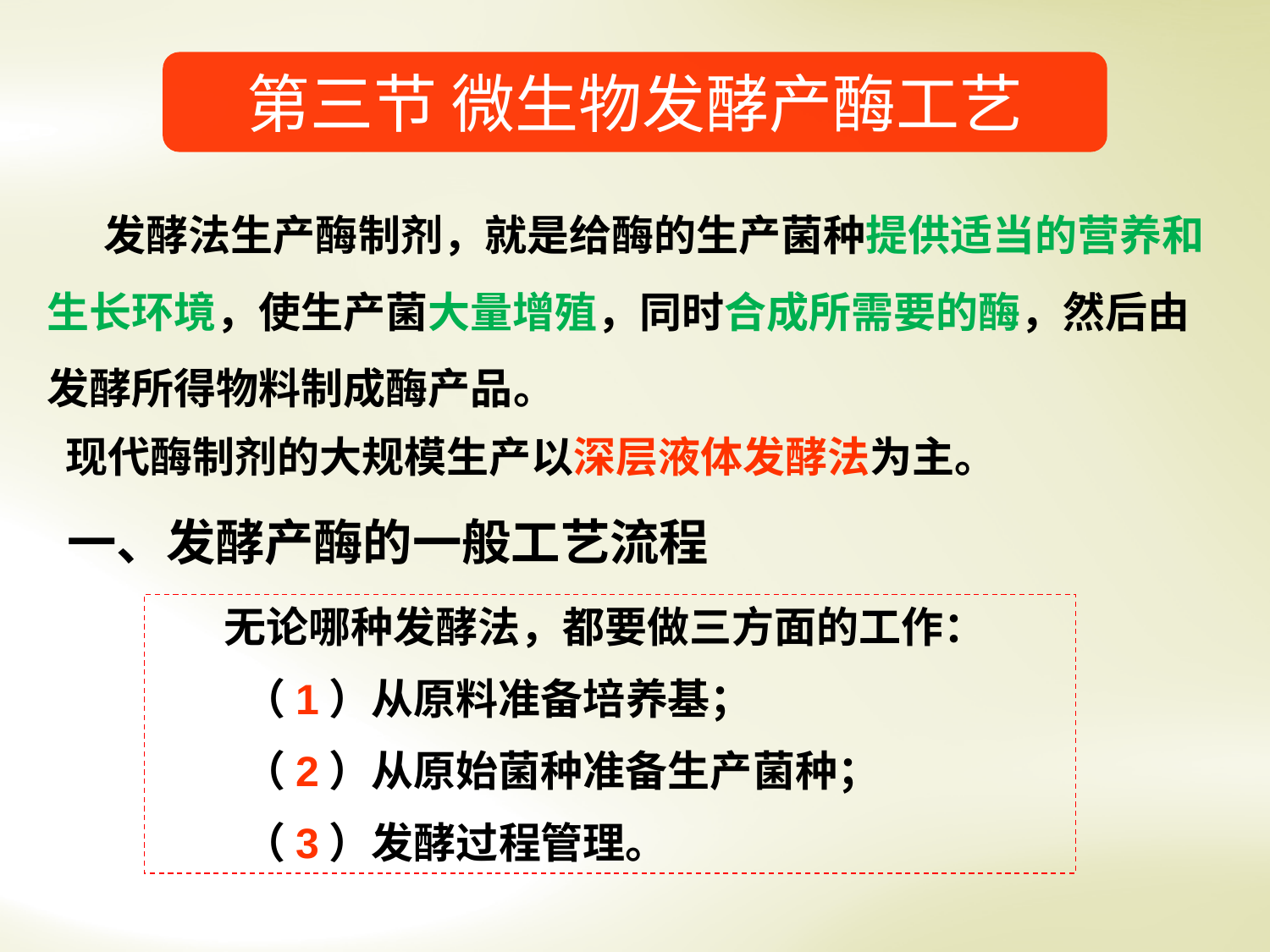

第三节 微生物发酵产酶工艺
    发酵法生产酶制剂，就是给酶的生产菌种提供适当的营养和生长环境，使生产菌大量增殖，同时合成所需要的酶，然后由发酵所得物料制成酶产品。
    现代酶制剂的大规模生产以深层液体发酵法为主。
一、发酵产酶的一般工艺流程
      无论哪种发酵法，都要做三方面的工作：
        （1）从原料准备培养基；
        （2）从原始菌种准备生产菌种；
        （3）发酵过程管理。